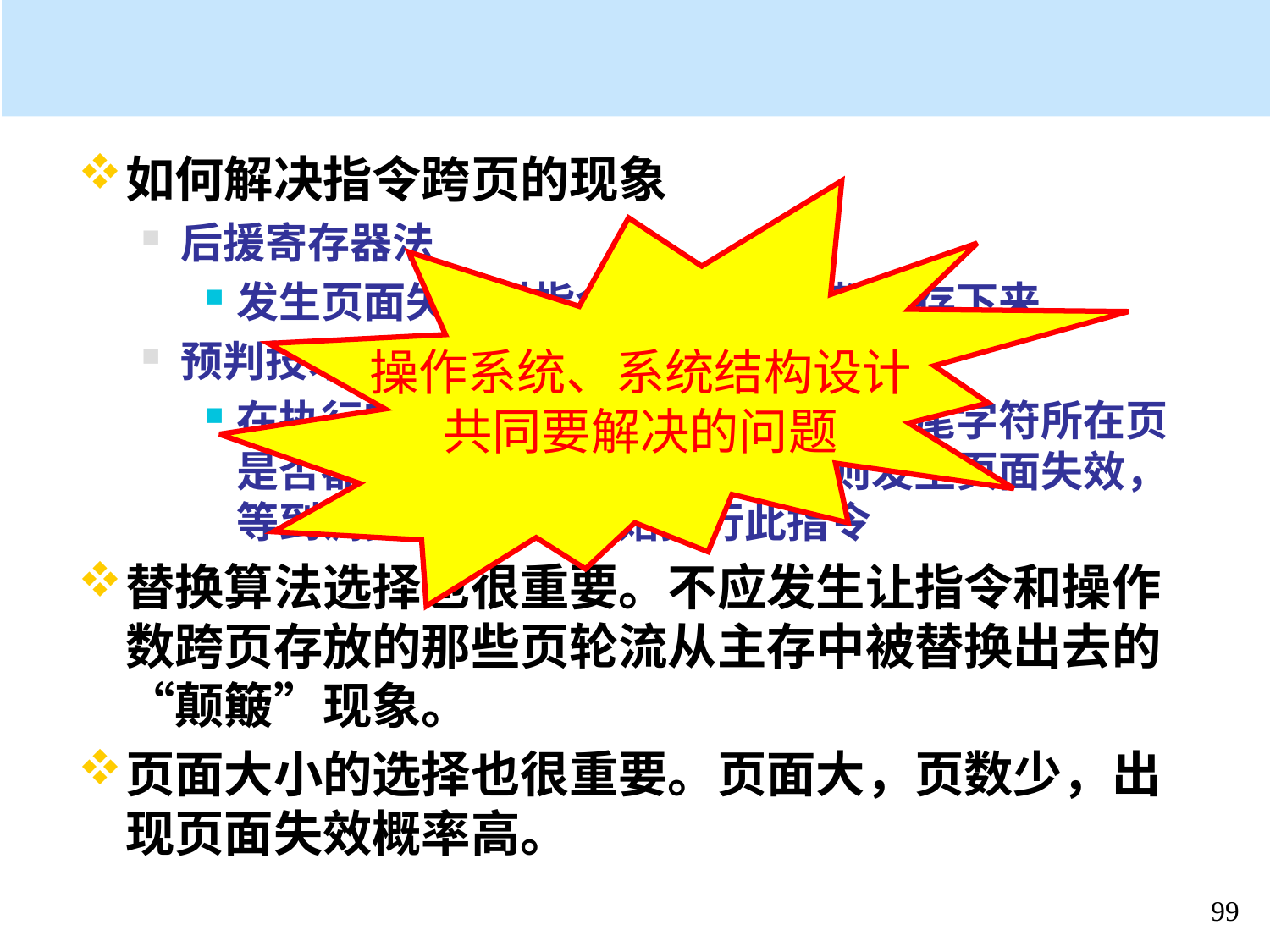

#
如何解决指令跨页的现象
后援寄存器法
发生页面失效时指令的全部现场都保存下来
预判技术
在执行字符串指令前，预判字符数首尾字符所在页是否都在主存中，是才执行，否则发生页面失效，等到调页完成后才开始执行此指令
替换算法选择也很重要。不应发生让指令和操作数跨页存放的那些页轮流从主存中被替换出去的“颠簸”现象。
页面大小的选择也很重要。页面大，页数少，出现页面失效概率高。

操作系统、系统结构设计
共同要解决的问题